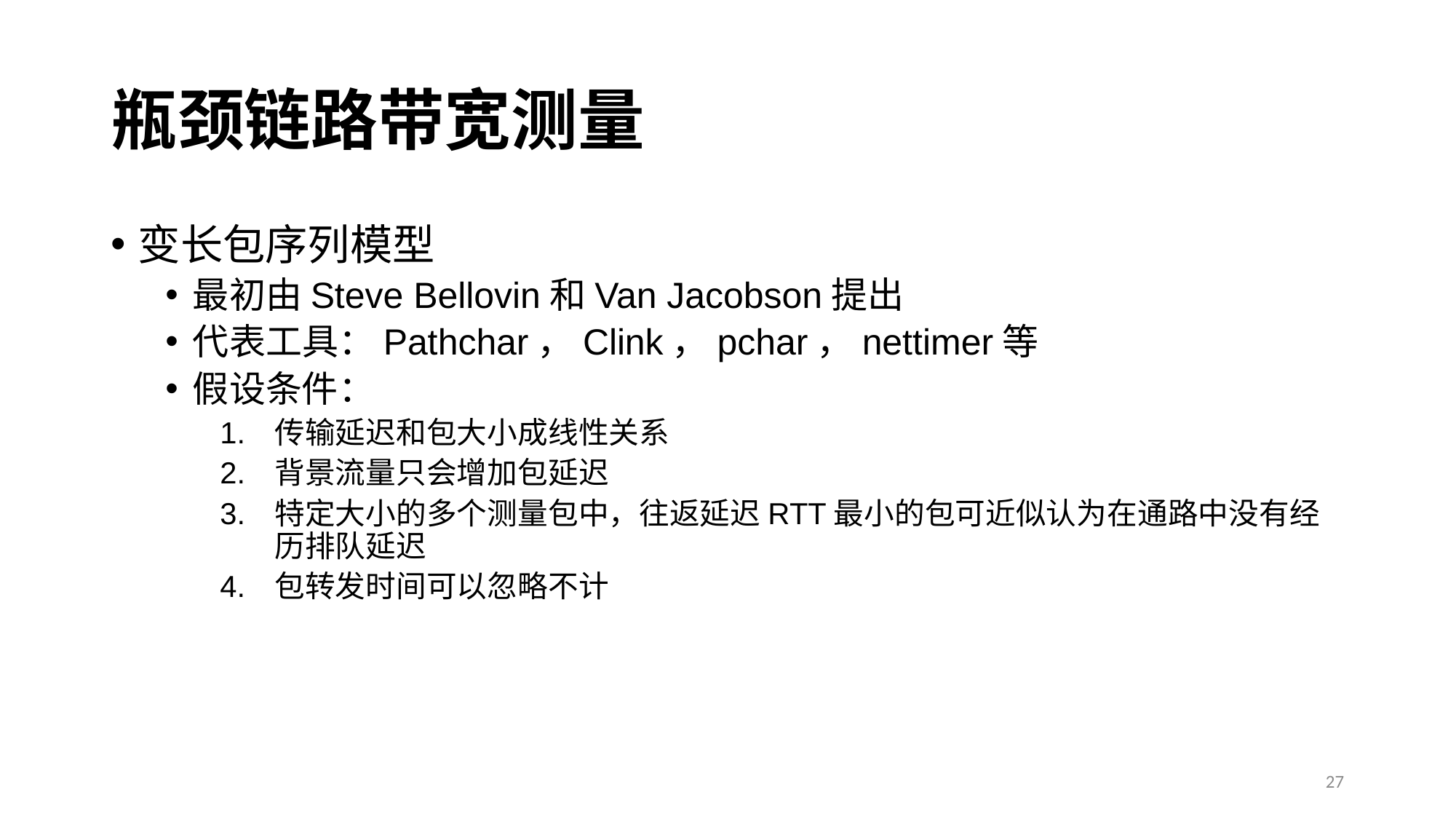

# 瓶颈链路带宽测量
变长包序列模型
最初由Steve Bellovin和Van Jacobson提出
代表工具：Pathchar，Clink，pchar，nettimer等
假设条件：
传输延迟和包大小成线性关系
背景流量只会增加包延迟
特定大小的多个测量包中，往返延迟RTT最小的包可近似认为在通路中没有经历排队延迟
包转发时间可以忽略不计

27